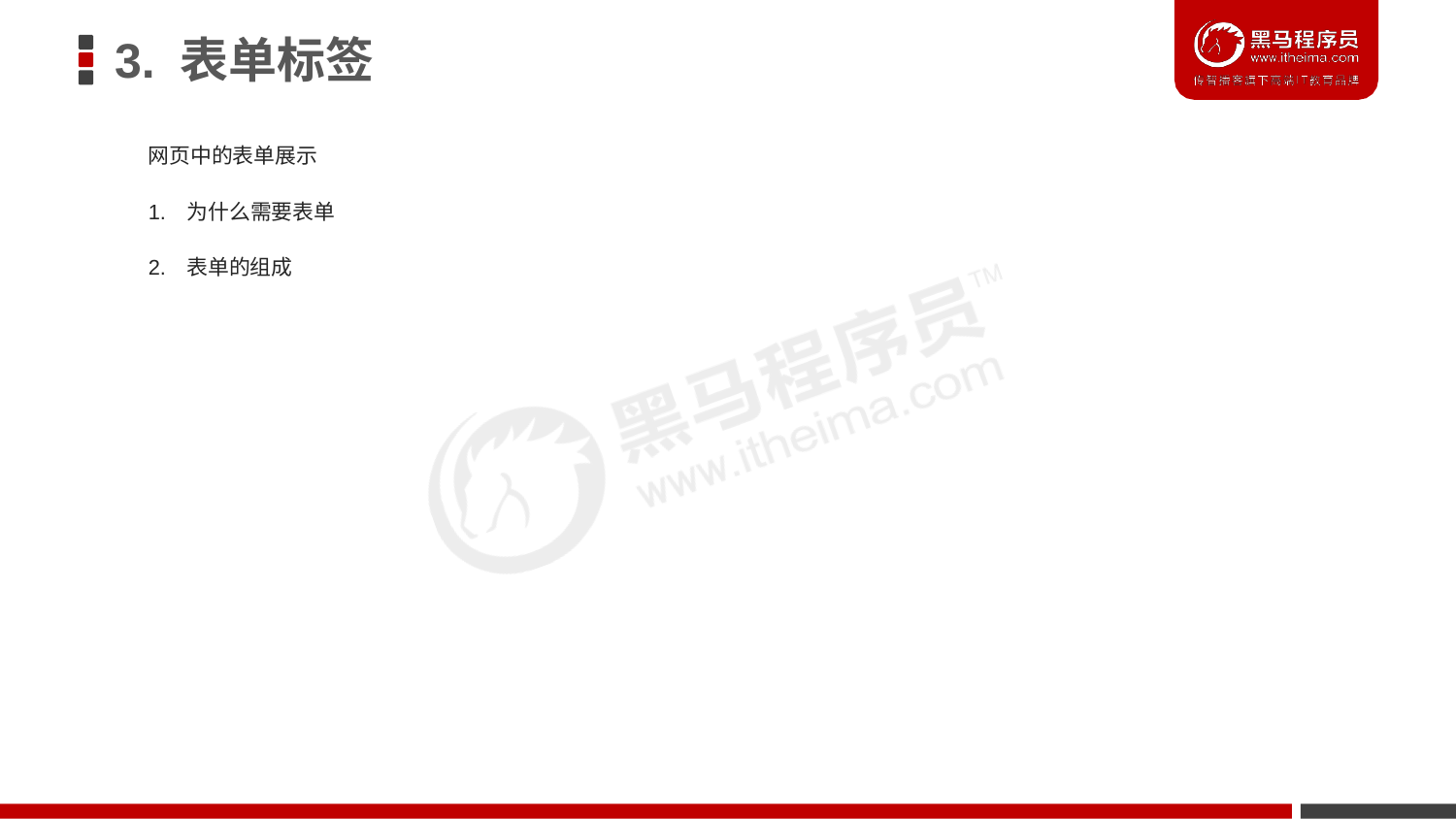

# 3. 表单标签
网页中的表单展示

1.  为什么需要表单

2.  表单的组成